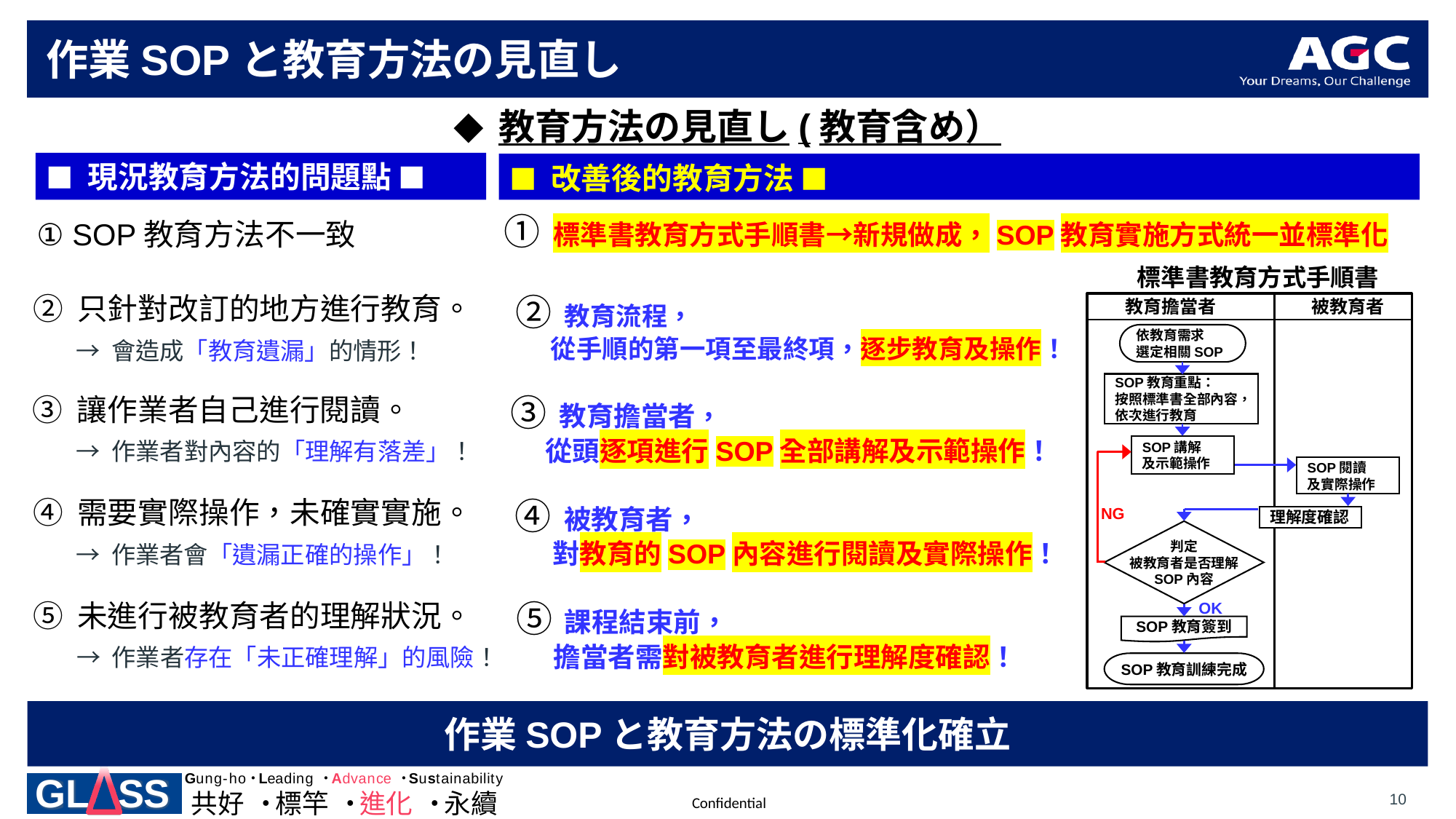

# 作業SOPと教育方法の見直し
◆ 教育方法の見直し(教育含め）
■ 現況教育方法的問題點 ■
■ 改善後的教育方法 ■
① 標準書教育方式手順書→新規做成，SOP教育實施方式統一並標準化
① SOP教育方法不一致
標準書教育方式手順書
② 只針對改訂的地方進行教育。
② 教育流程，
     從手順的第一項至最終項，逐步教育及操作！
教育擔當者
被教育者
依教育需求
選定相關SOP
SOP教育重點：
按照標準書全部內容，
依次進行教育
SOP講解
及示範操作
SOP閱讀
及實際操作
NG
理解度確認
判定
被教育者是否理解
SOP內容
OK
SOP教育簽到
SOP教育訓練完成
→ 會造成「教育遺漏」的情形！
③ 教育擔當者，
     從頭逐項進行SOP全部講解及示範操作！
③ 讓作業者自己進行閱讀。
→ 作業者對內容的「理解有落差」！
④ 需要實際操作，未確實實施。
④ 被教育者，
     對教育的SOP內容進行閱讀及實際操作！
→ 作業者會「遺漏正確的操作」！
⑤ 課程結束前，
     擔當者需對被教育者進行理解度確認！
⑤ 未進行被教育者的理解狀況。
→ 作業者存在「未正確理解」的風險！
作業SOPと教育方法の標準化確立
10